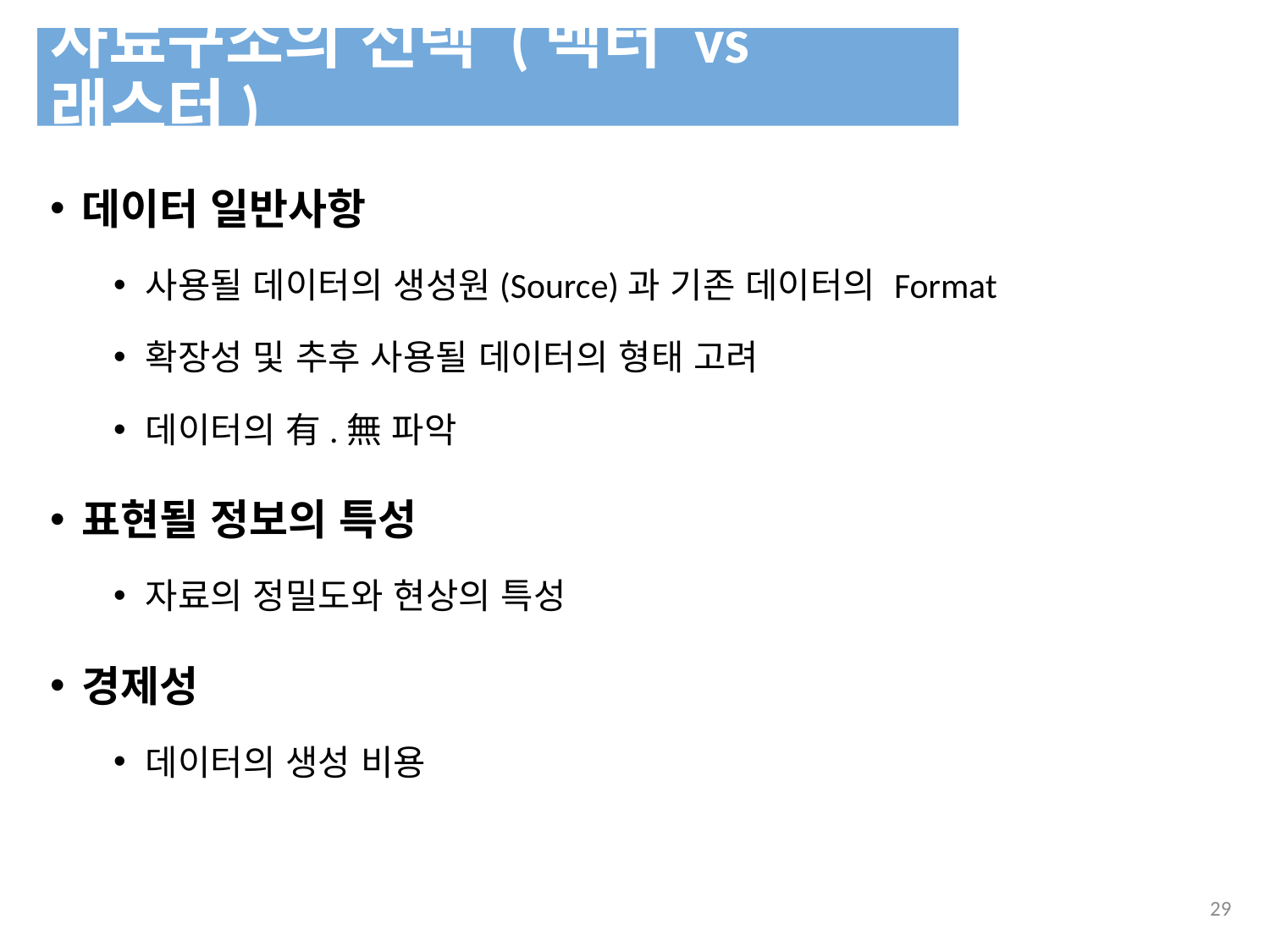

자료구조의 선택 (벡터 vs 래스터)
데이터 일반사항
사용될 데이터의 생성원(Source)과 기존 데이터의 Format
확장성 및 추후 사용될 데이터의 형태 고려
데이터의 有.無 파악
표현될 정보의 특성
자료의 정밀도와 현상의 특성
경제성
데이터의 생성 비용

29